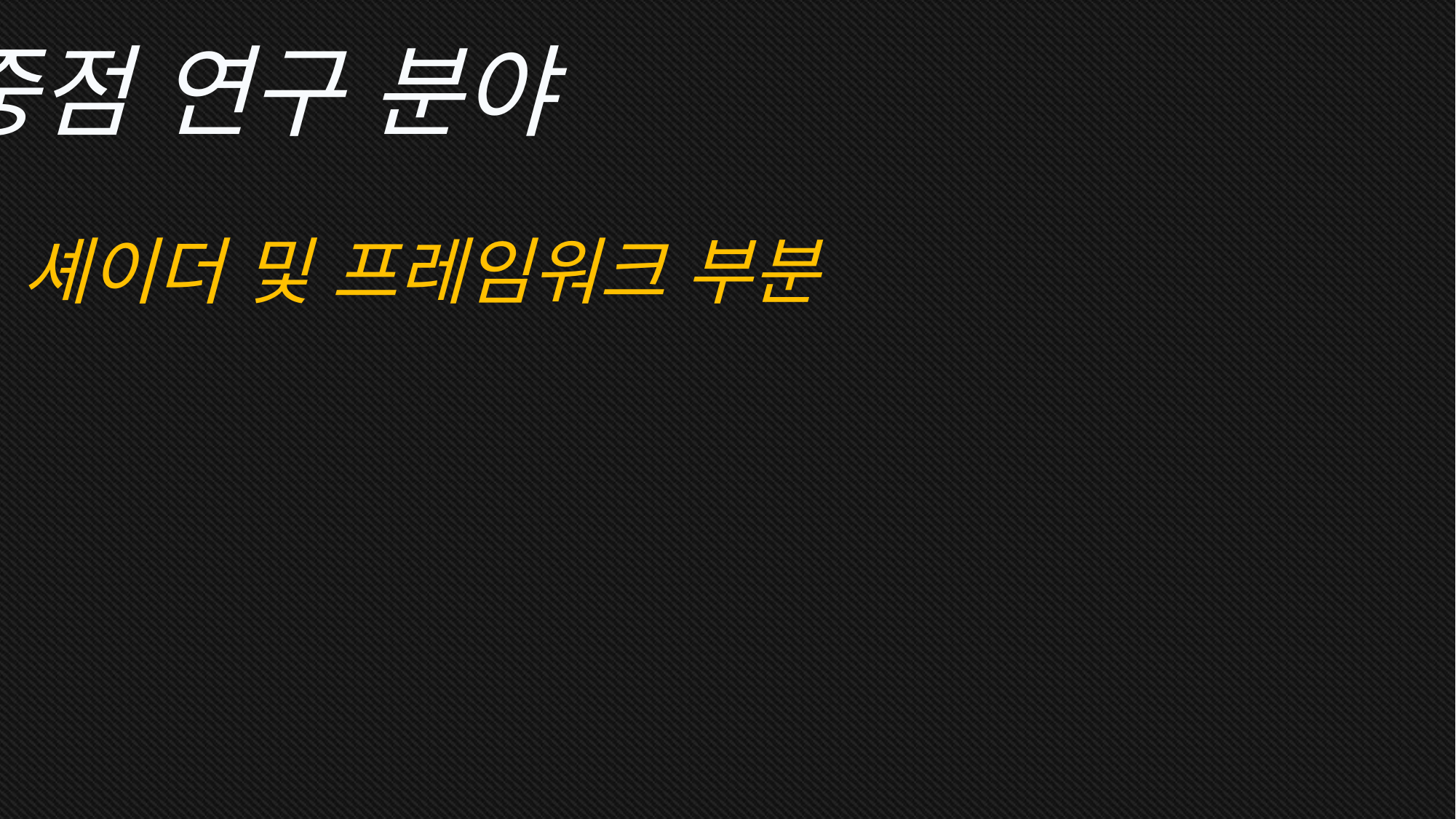

중점 연구 분야
셰이더 및 프레임워크 부분